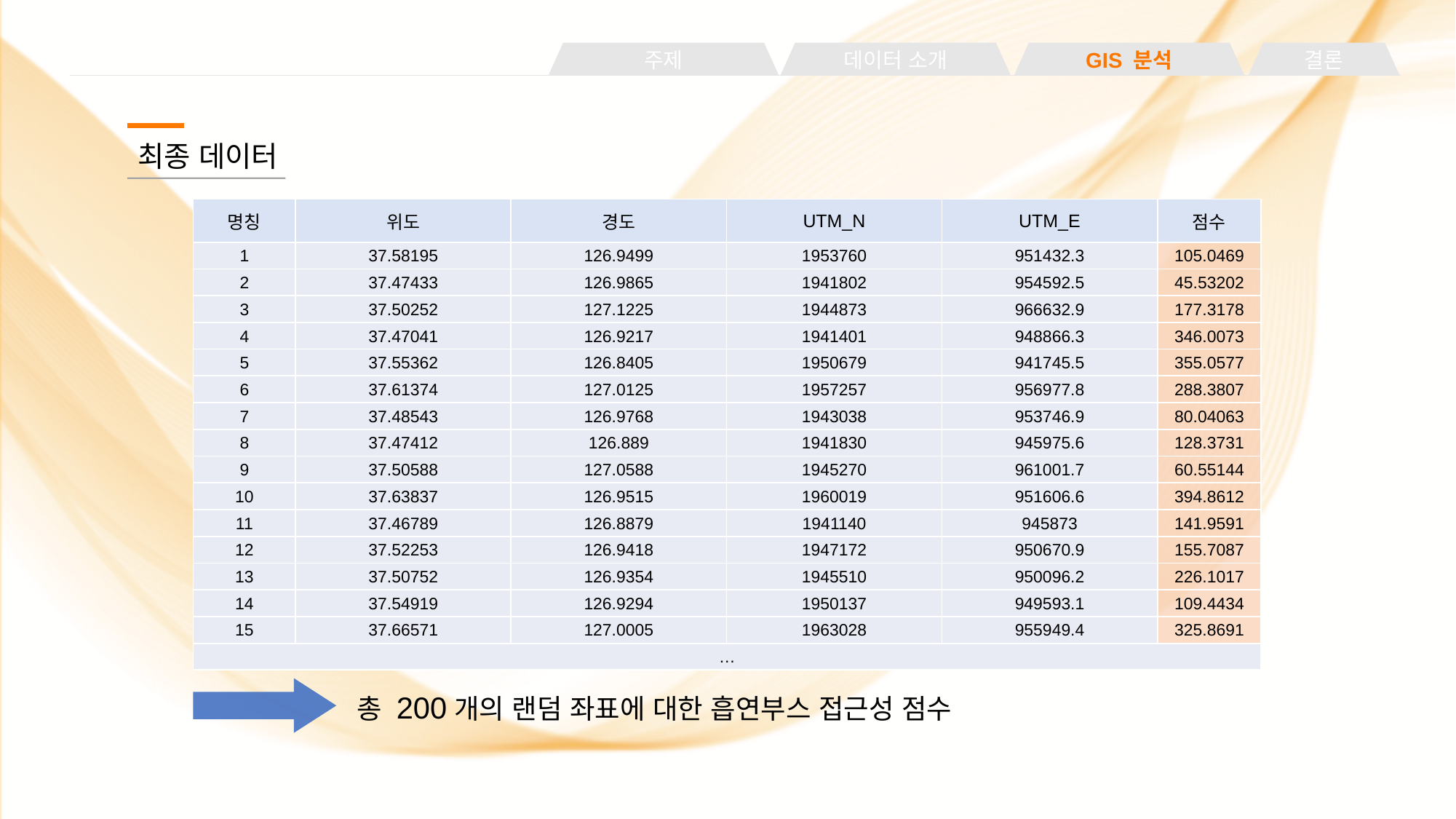

주제
데이터 소개
GIS 분석
결론

최종 데이터

| 명칭 | 위도 | 경도 | UTM\_N | UTM\_E | 점수 |
| --- | --- | --- | --- | --- | --- |
| 1 | 37.58195 | 126.9499 | 1953760 | 951432.3 | 105.0469 |
| 2 | 37.47433 | 126.9865 | 1941802 | 954592.5 | 45.53202 |
| 3 | 37.50252 | 127.1225 | 1944873 | 966632.9 | 177.3178 |
| 4 | 37.47041 | 126.9217 | 1941401 | 948866.3 | 346.0073 |
| 5 | 37.55362 | 126.8405 | 1950679 | 941745.5 | 355.0577 |
| 6 | 37.61374 | 127.0125 | 1957257 | 956977.8 | 288.3807 |
| 7 | 37.48543 | 126.9768 | 1943038 | 953746.9 | 80.04063 |
| 8 | 37.47412 | 126.889 | 1941830 | 945975.6 | 128.3731 |
| 9 | 37.50588 | 127.0588 | 1945270 | 961001.7 | 60.55144 |
| 10 | 37.63837 | 126.9515 | 1960019 | 951606.6 | 394.8612 |
| 11 | 37.46789 | 126.8879 | 1941140 | 945873 | 141.9591 |
| 12 | 37.52253 | 126.9418 | 1947172 | 950670.9 | 155.7087 |
| 13 | 37.50752 | 126.9354 | 1945510 | 950096.2 | 226.1017 |
| 14 | 37.54919 | 126.9294 | 1950137 | 949593.1 | 109.4434 |
| 15 | 37.66571 | 127.0005 | 1963028 | 955949.4 | 325.8691 |
| … |  |  |  |  |  |

총 200개의 랜덤 좌표에 대한 흡연부스 접근성 점수